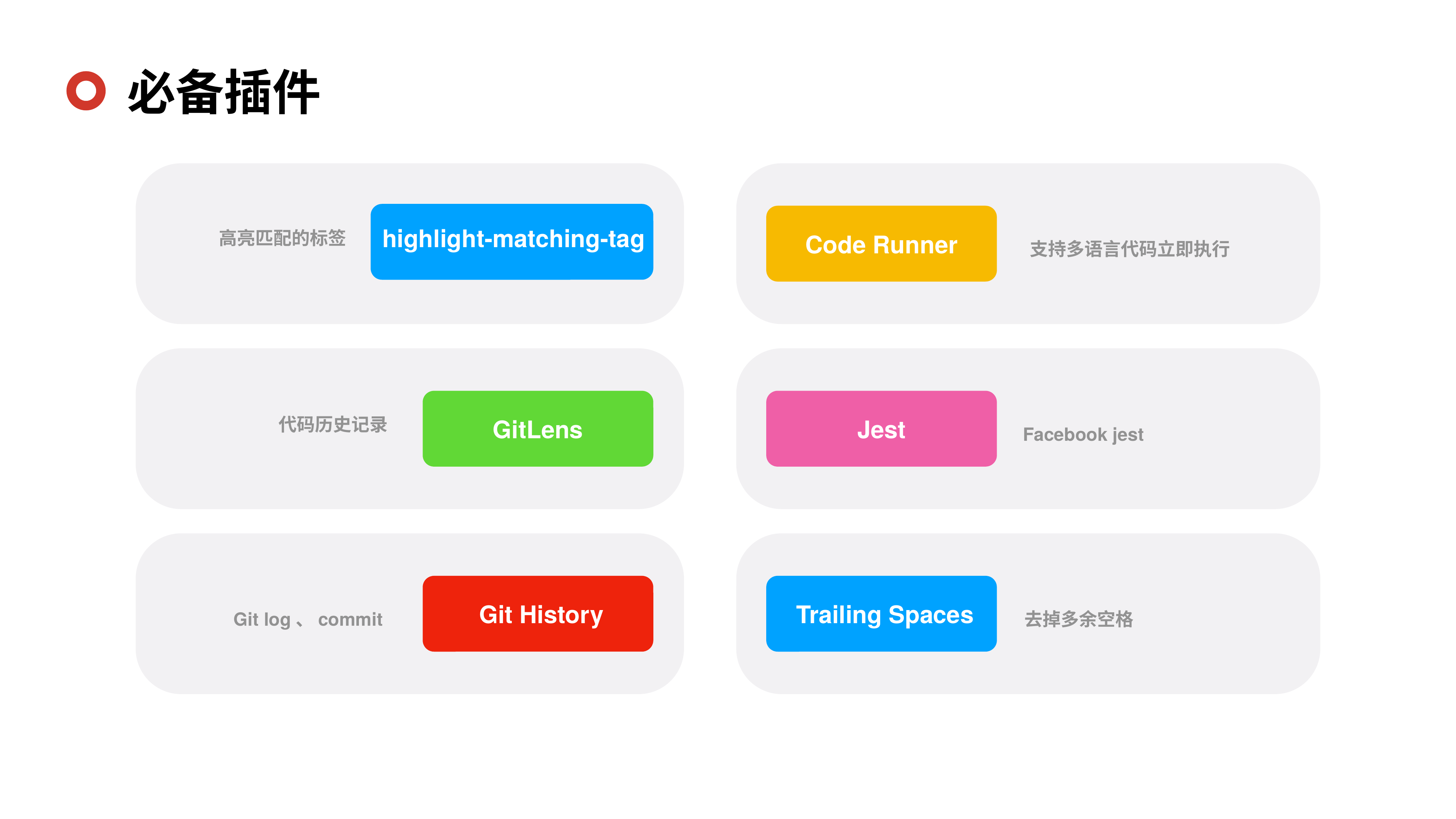

必备插件

highlight-matching-tag
高亮匹配的标签
Code Runner
支持多语言代码立即执行

代码历史记录
GitLens
Jest
Facebook jest

 Git History
 Trailing Spaces
Git log、commit
去掉多余空格